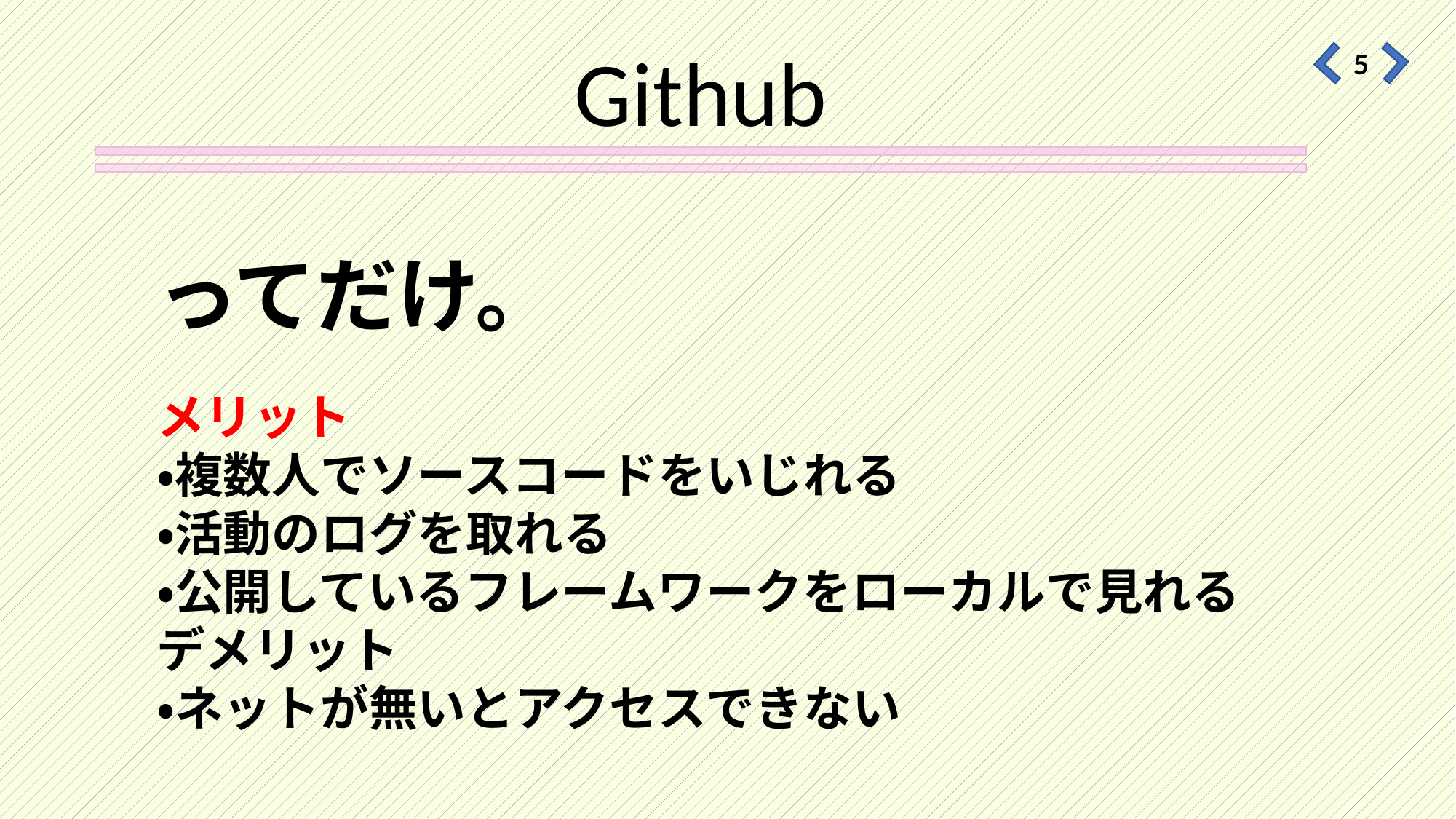

# Github
5

ってだけ。
メリット
・複数人でソースコードをいじれる
・活動のログを取れる
・公開しているフレームワークをローカルで見れる
デメリット
・ネットが無いとアクセスできない